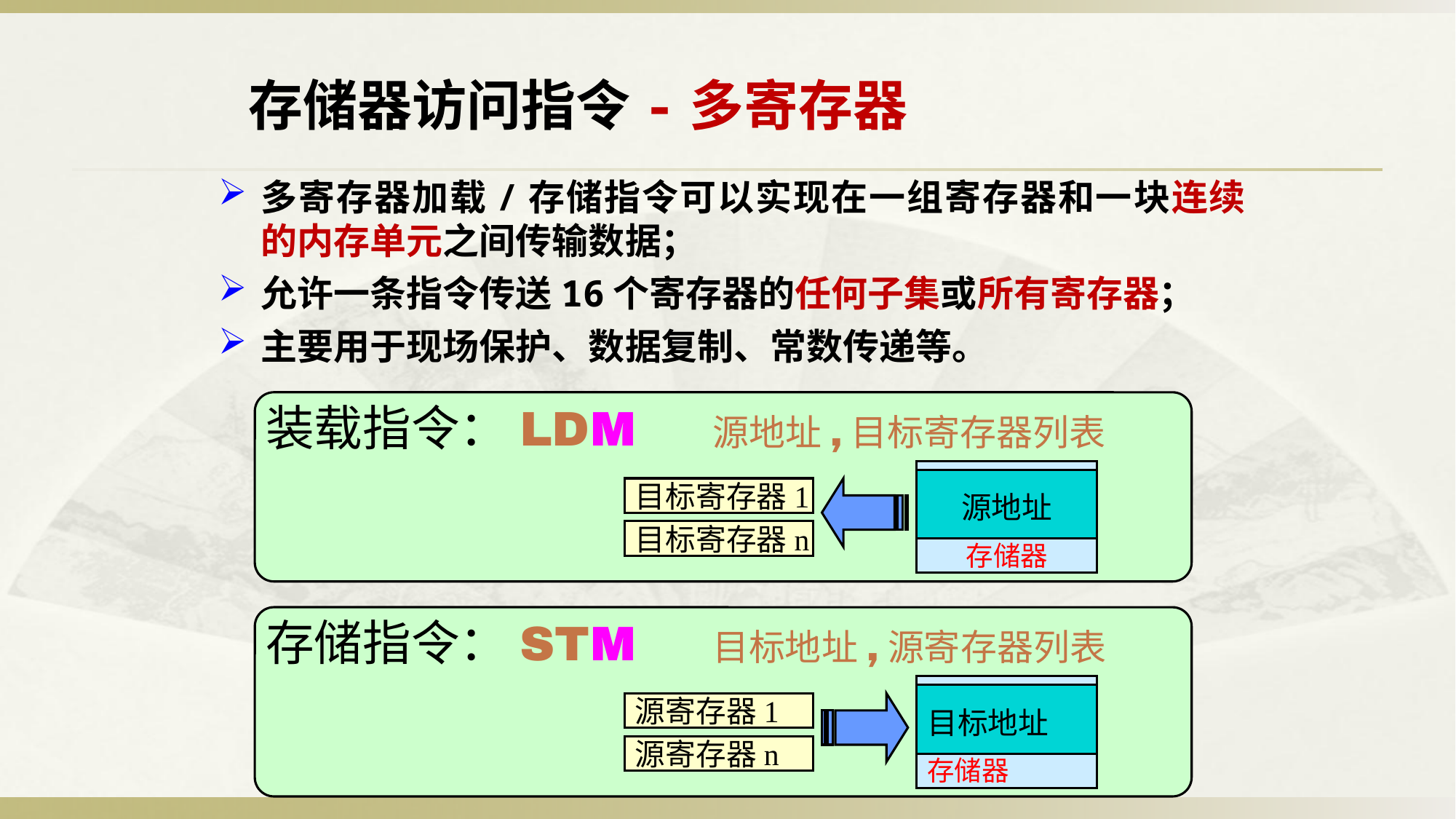

存储器访问指令-多寄存器

多寄存器加载/存储指令可以实现在一组寄存器和一块连续的内存单元之间传输数据；
允许一条指令传送16个寄存器的任何子集或所有寄存器；
主要用于现场保护、数据复制、常数传递等。

装载指令：LDM    源地址,目标寄存器列表
存储指令：STM    目标地址,源寄存器列表

源地址
存储器
目标寄存器1
目标寄存器n

目标地址
存储器

源寄存器1
源寄存器n